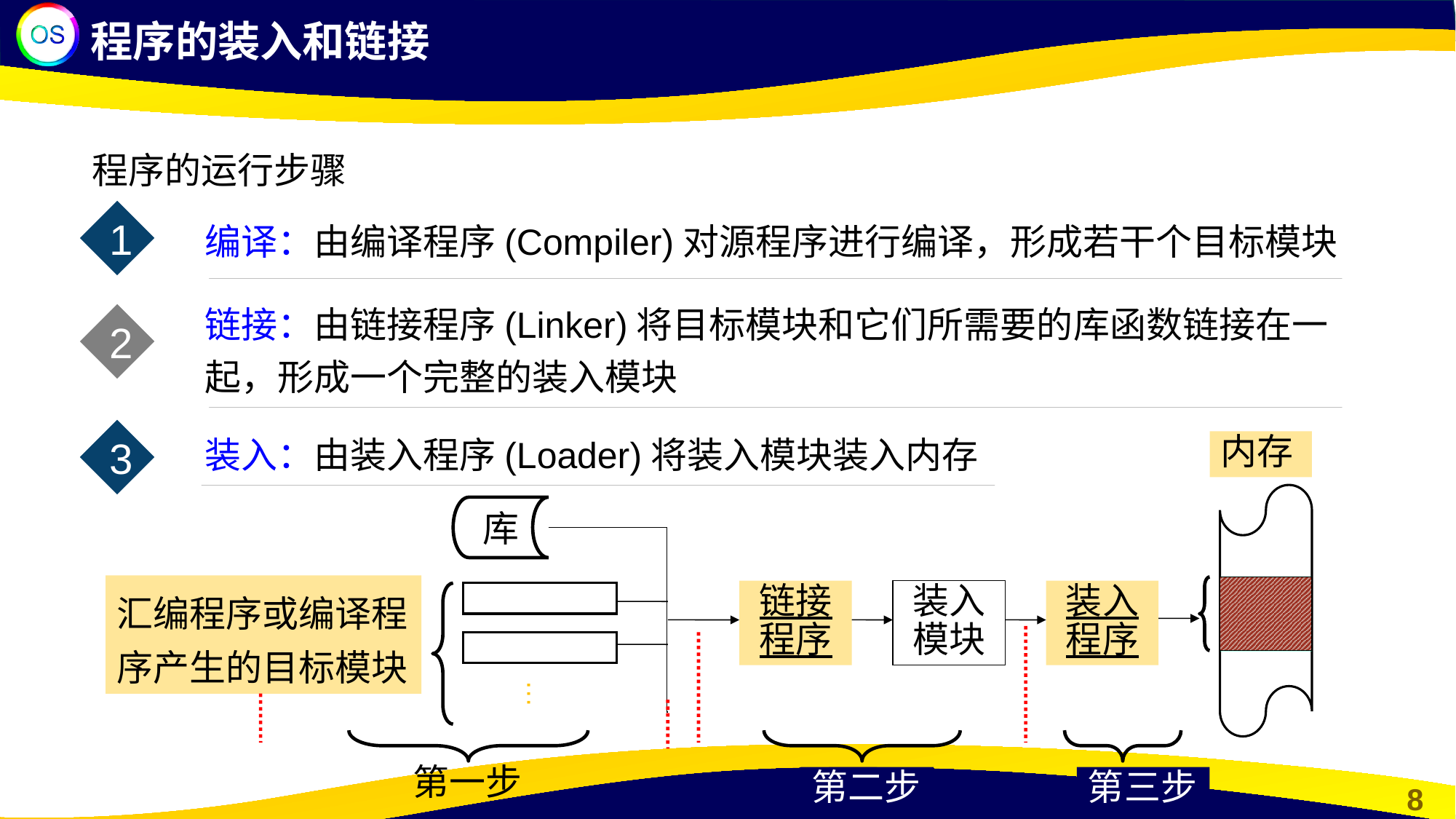

程序的装入和链接
程序的运行步骤
1
编译：由编译程序(Compiler)对源程序进行编译，形成若干个目标模块
链接：由链接程序(Linker)将目标模块和它们所需要的库函数链接在一起，形成一个完整的装入模块
2
3
装入：由装入程序(Loader)将装入模块装入内存
内存

库
汇编程序或编译程序产生的目标模块

链接
程序
装入
模块
装入
程序

…

第一步
第二步
第三步
Signature